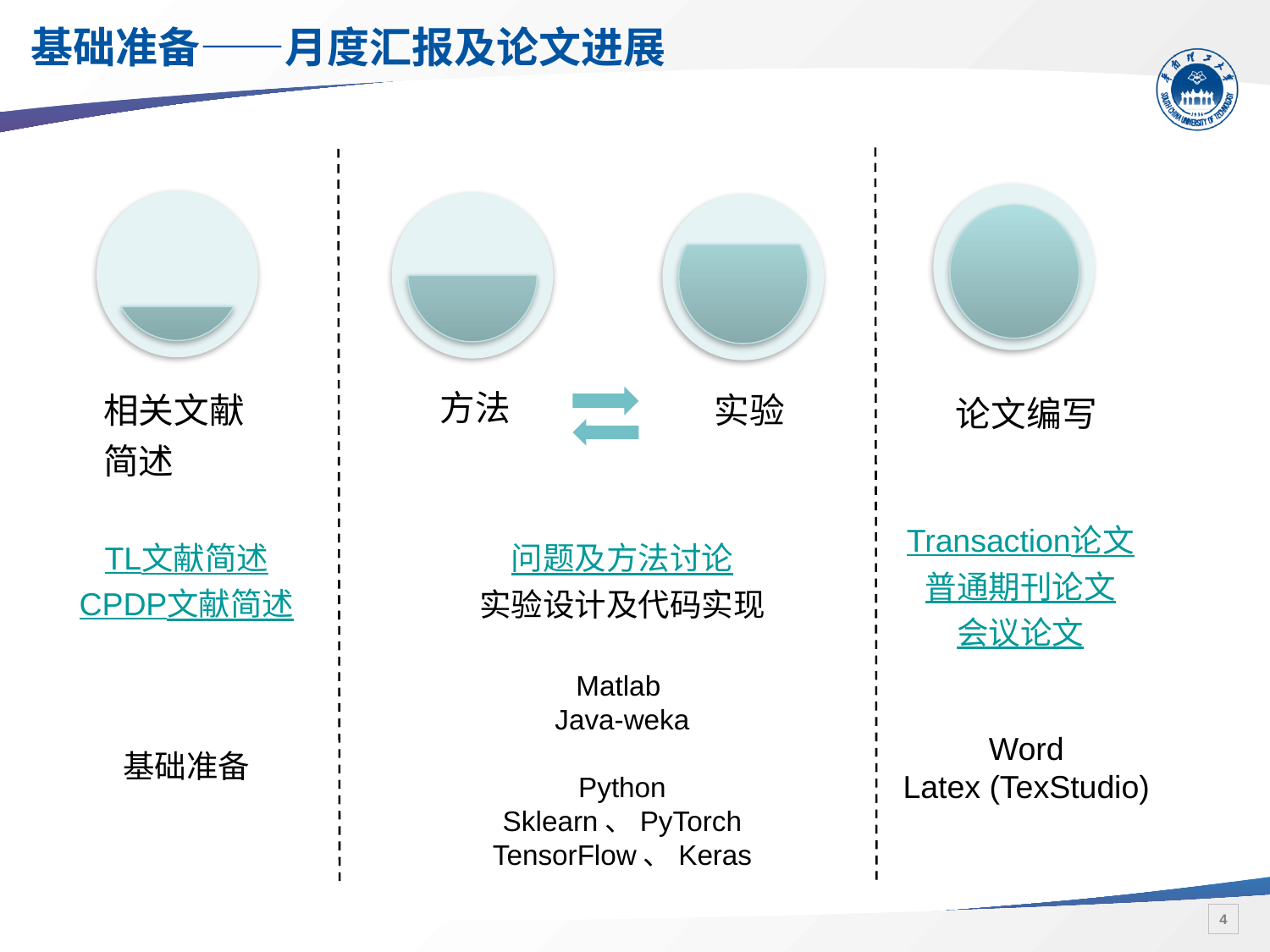

# 基础准备——月度汇报及论文进展
相关文献
简述

方法

实验

论文编写

Transaction论文
普通期刊论文
会议论文
TL文献简述
CPDP文献简述
问题及方法讨论
实验设计及代码实现
Matlab
Java-weka

Python
Sklearn、PyTorch
TensorFlow、Keras
Word
Latex (TexStudio)
基础准备